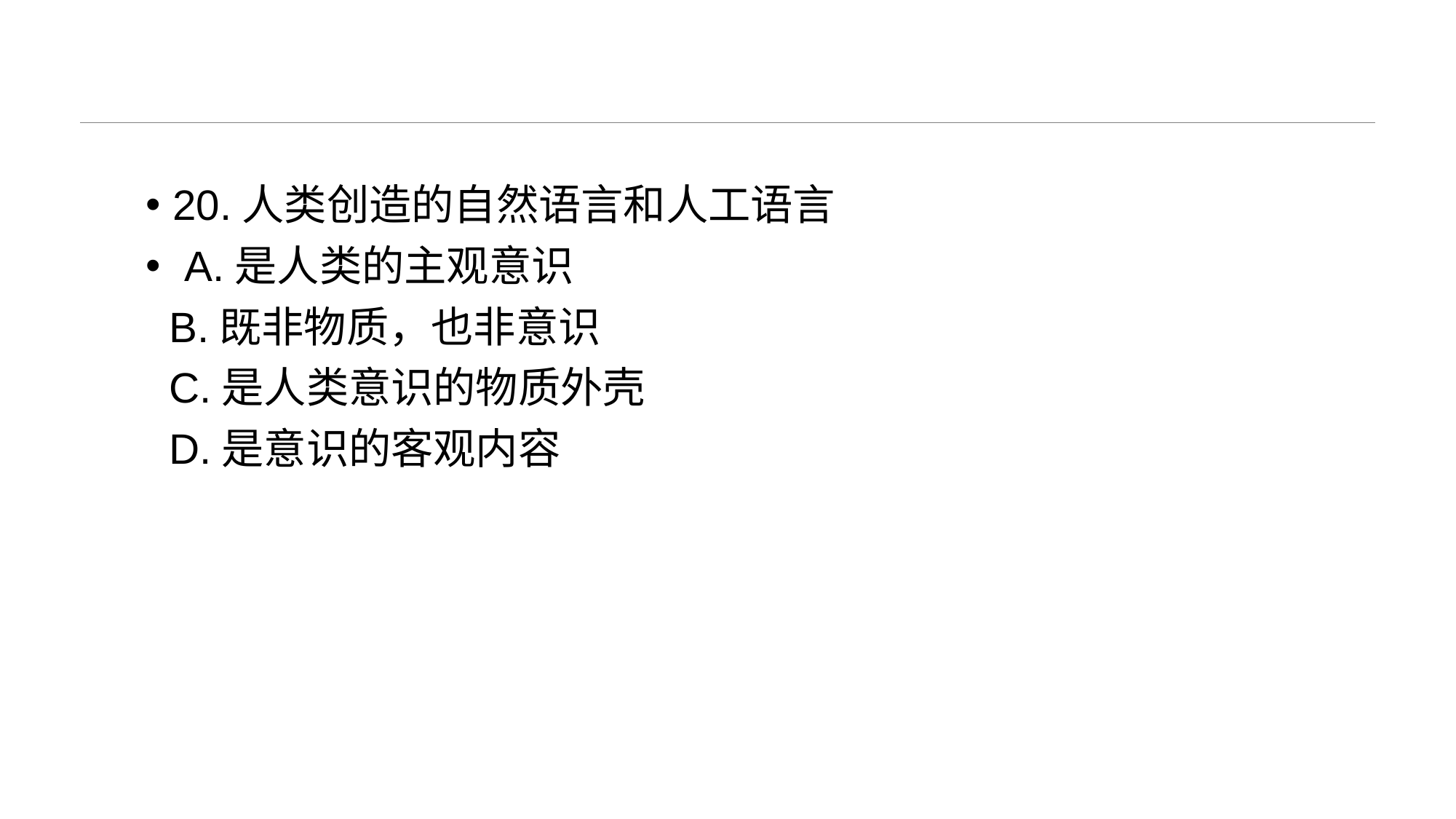

#
20.人类创造的自然语言和人工语言
 A.是人类的主观意识
  B.既非物质，也非意识
  C.是人类意识的物质外壳
  D.是意识的客观内容